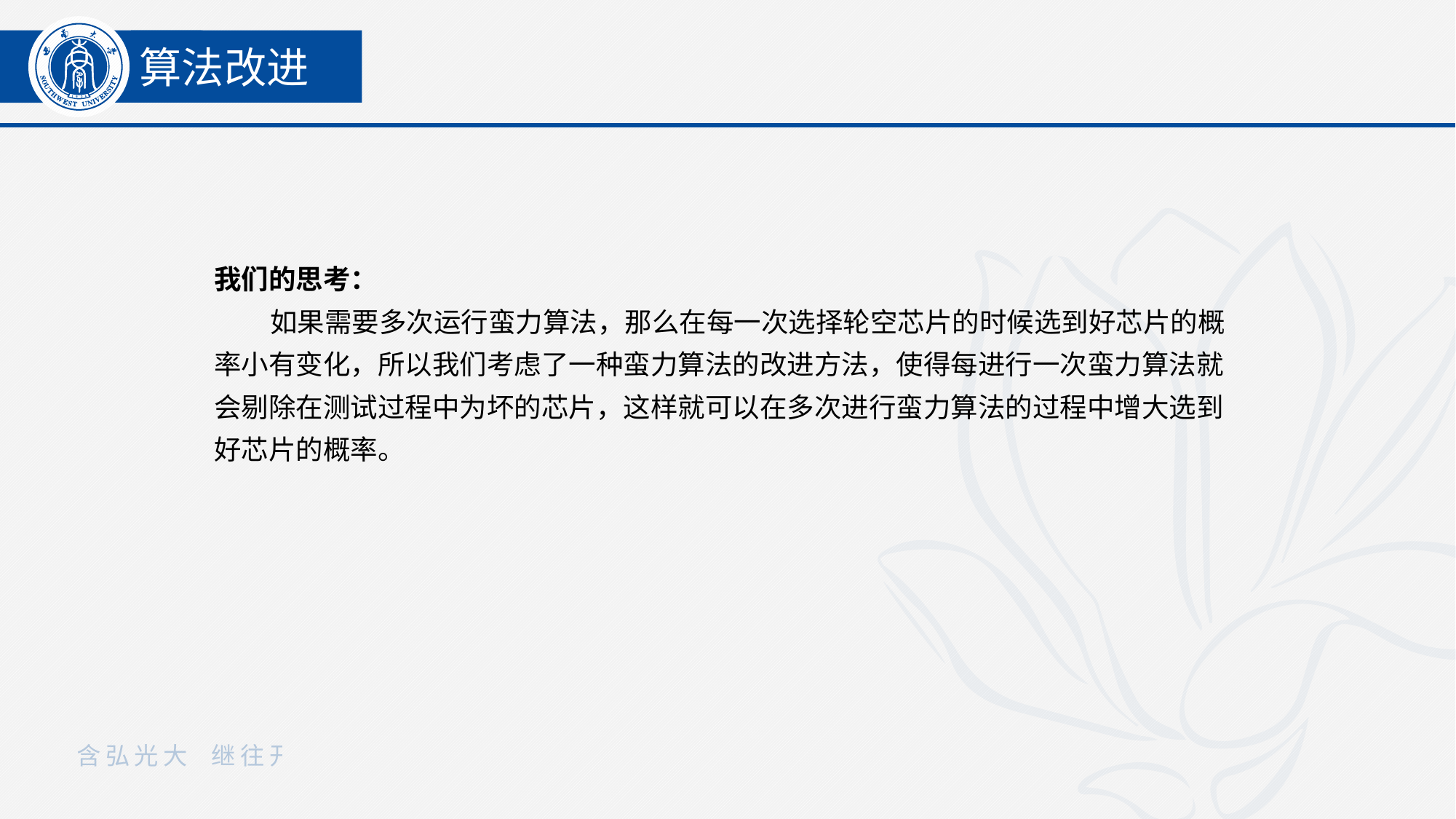

算法改进
我们的思考：
        如果需要多次运行蛮力算法，那么在每一次选择轮空芯片的时候选到好芯片的概率小有变化，所以我们考虑了一种蛮力算法的改进方法，使得每进行一次蛮力算法就会剔除在测试过程中为坏的芯片，这样就可以在多次进行蛮力算法的过程中增大选到好芯片的概率。